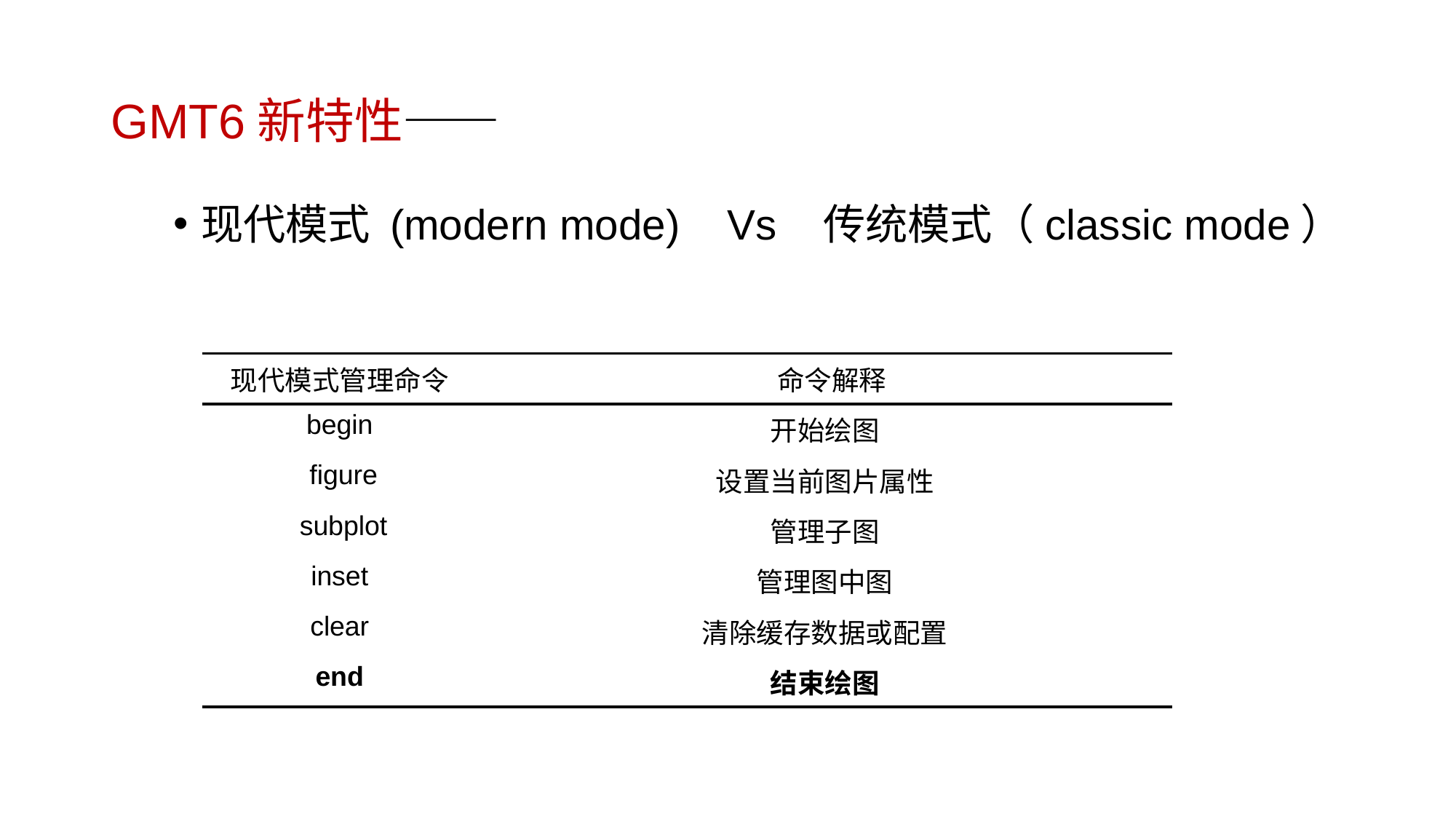

# GMT6新特性——
现代模式 (modern mode)    Vs   传统模式（classic mode）

| 现代模式管理命令 | 命令解释 |
| --- | --- |
| begin | 开始绘图 |
| figure | 设置当前图片属性 |
| subplot | 管理子图 |
| inset | 管理图中图 |
| clear | 清除缓存数据或配置 |
| end | 结束绘图 |